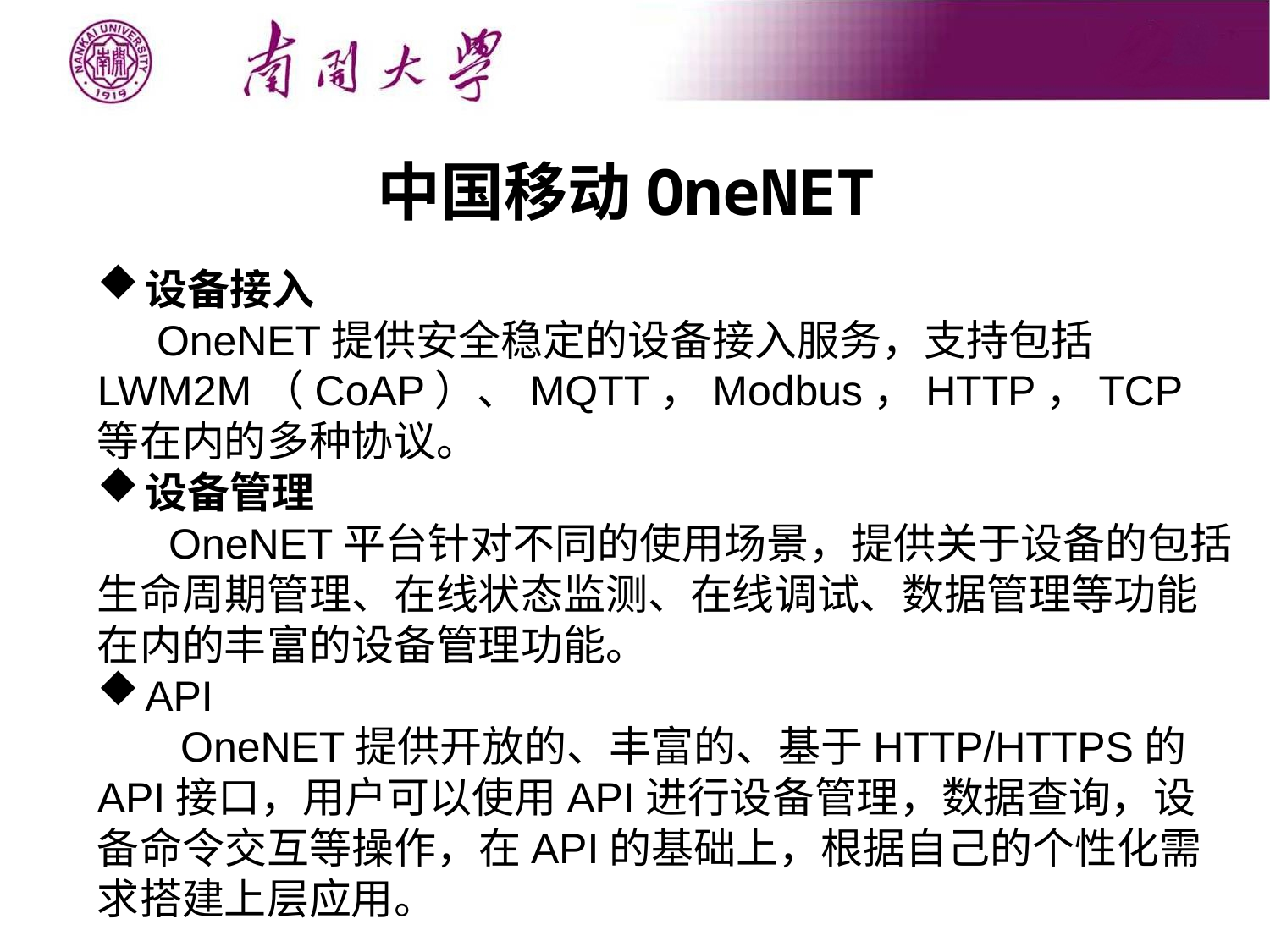

中国移动OneNET
设备接入
     OneNET提供安全稳定的设备接入服务，支持包括LWM2M（CoAP）、MQTT，Modbus，HTTP，TCP等在内的多种协议。
设备管理
      OneNET平台针对不同的使用场景，提供关于设备的包括生命周期管理、在线状态监测、在线调试、数据管理等功能在内的丰富的设备管理功能。
API
       OneNET提供开放的、丰富的、基于HTTP/HTTPS的API接口，用户可以使用API进行设备管理，数据查询，设备命令交互等操作，在API的基础上，根据自己的个性化需求搭建上层应用。